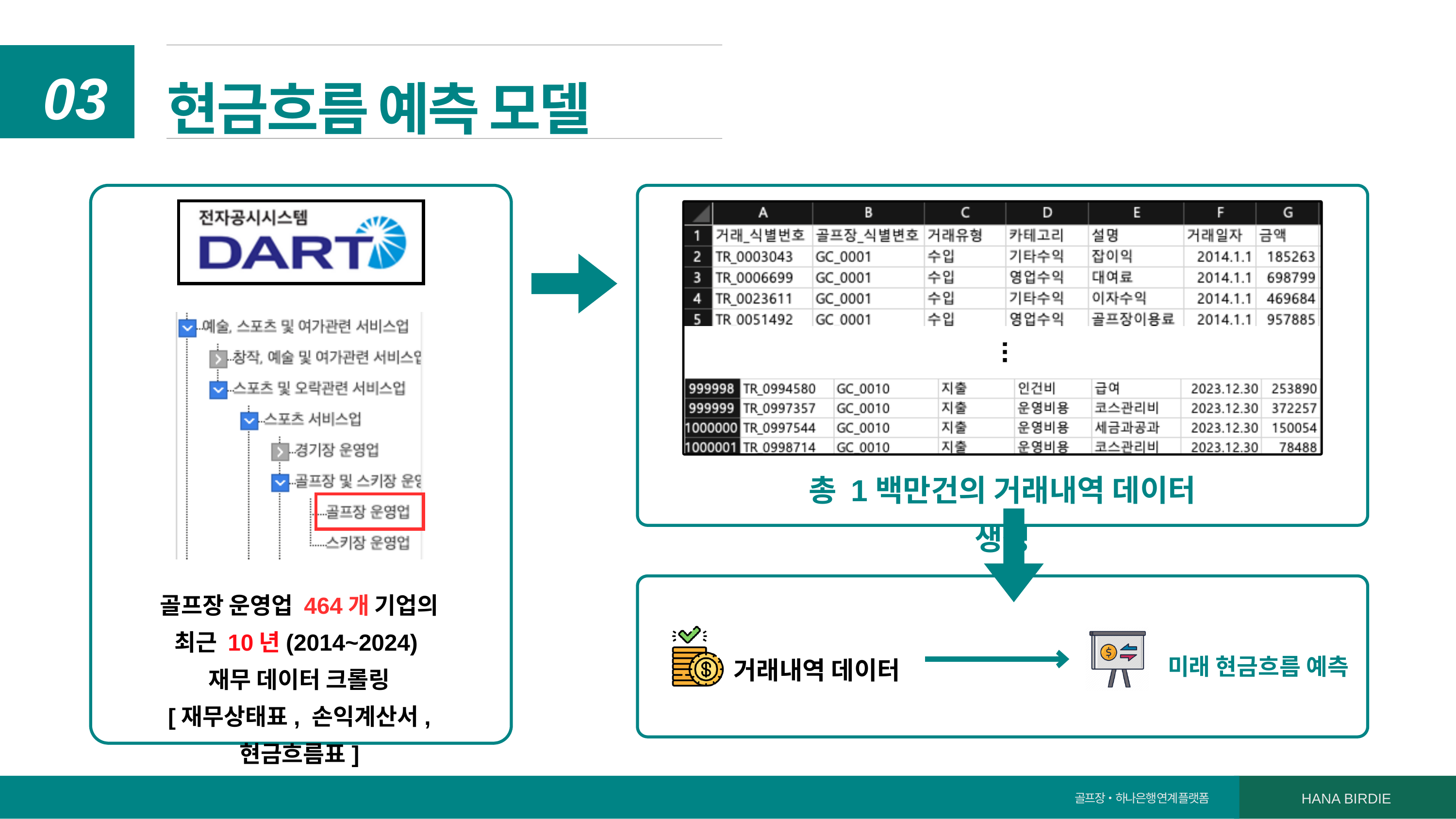

현금흐름 예측 모델
03

총 1백만건의 거래내역 데이터 생성

골프장 운영업 464개 기업의
최근 10년(2014~2024)
재무 데이터 크롤링
[재무상태표, 손익계산서, 현금흐름표]

거래내역 데이터

미래 현금흐름 예측

골프장•하나은행 연계 플랫폼
HANA BIRDIE